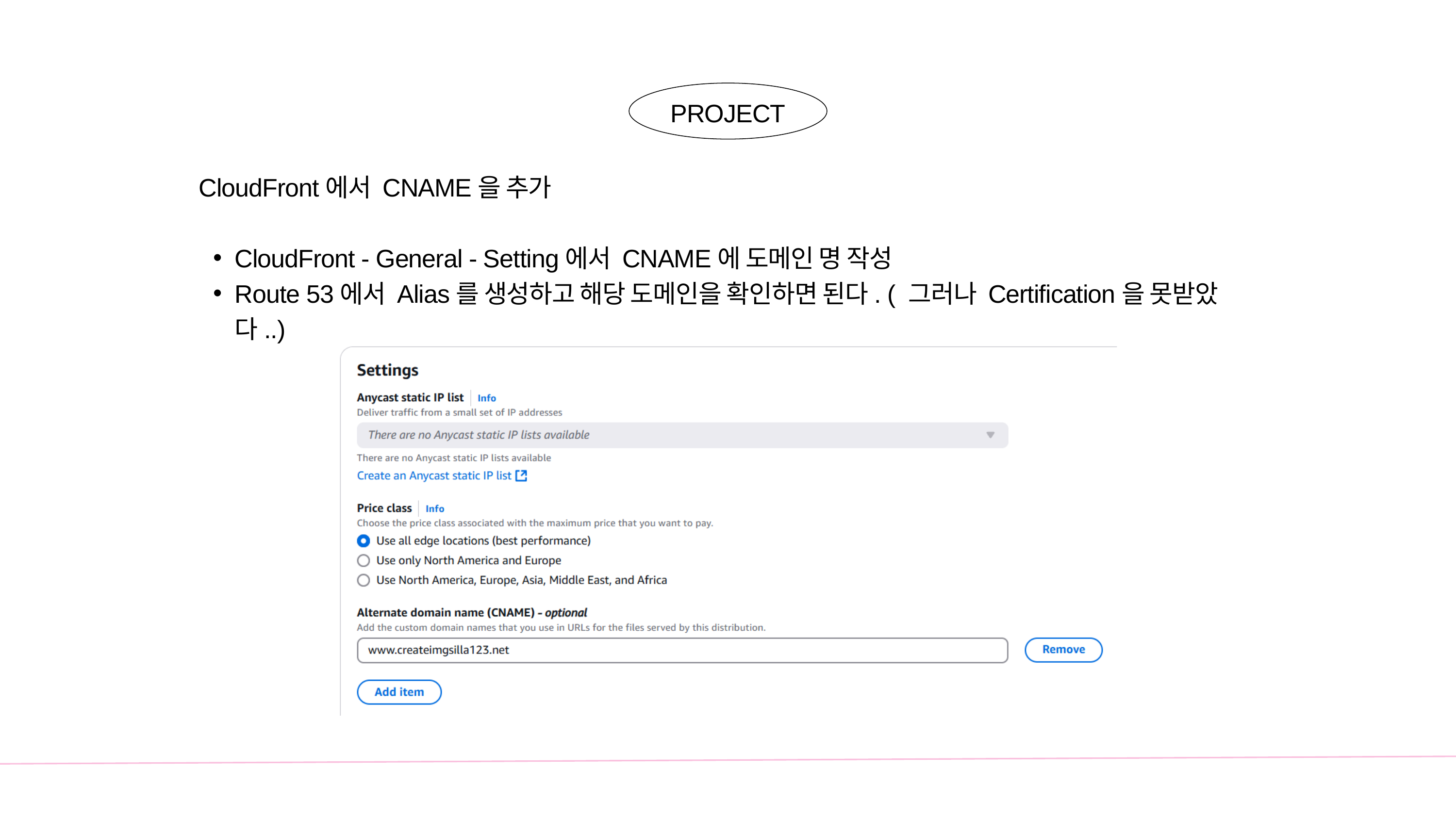

PROJECT
 CloudFront에서 CNAME을 추가

CloudFront - General - Setting에서 CNAME에 도메인 명 작성
Route 53에서 Alias를 생성하고 해당 도메인을 확인하면 된다. ( 그러나 Certification을 못받았다..)